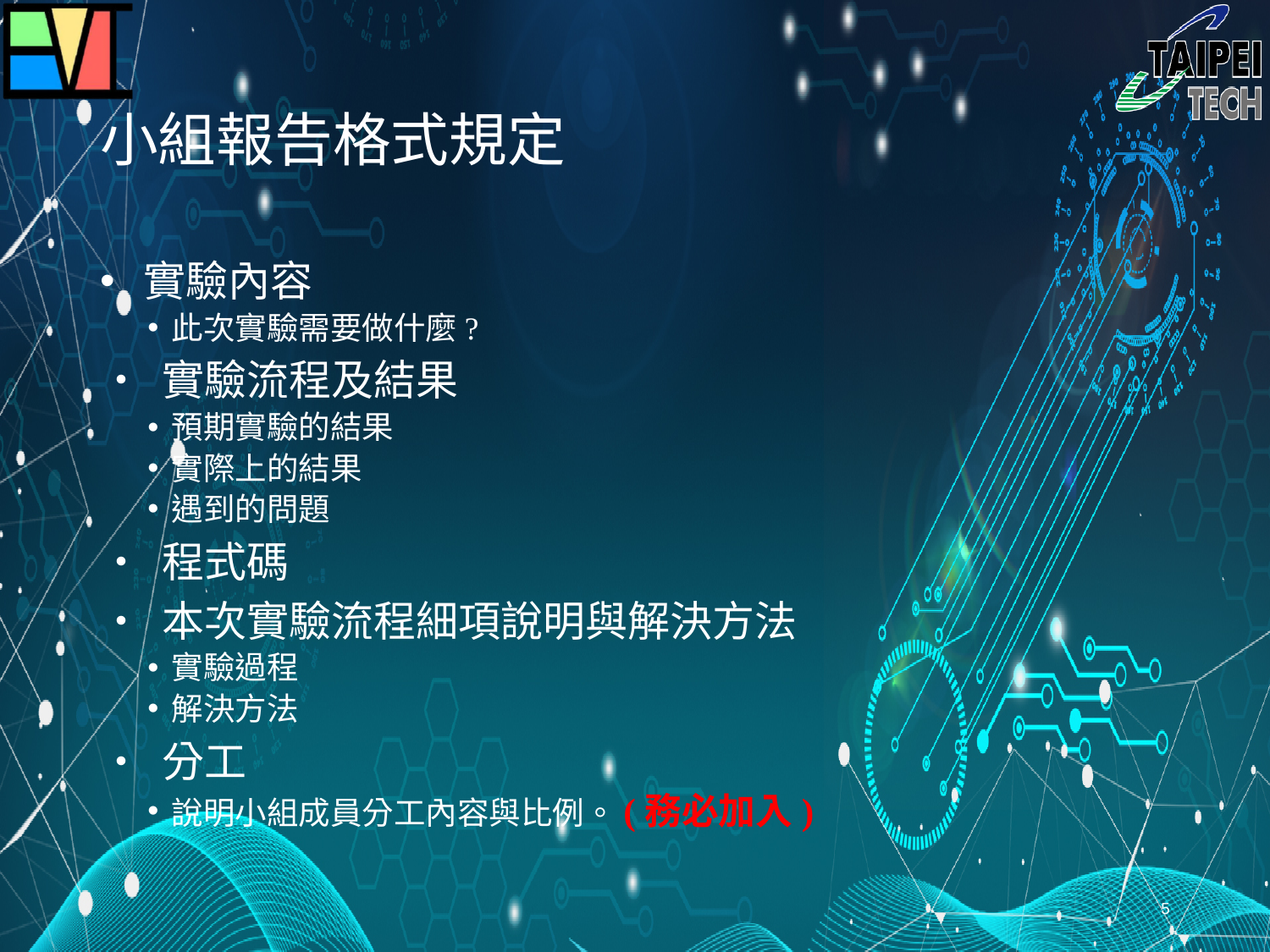

# 小組報告格式規定
 實驗內容
此次實驗需要做什麼?
• 實驗流程及結果
預期實驗的結果
實際上的結果
遇到的問題
• 程式碼
• 本次實驗流程細項說明與解決方法
實驗過程
解決方法
• 分工
說明小組成員分工內容與比例。(務必加入)

5